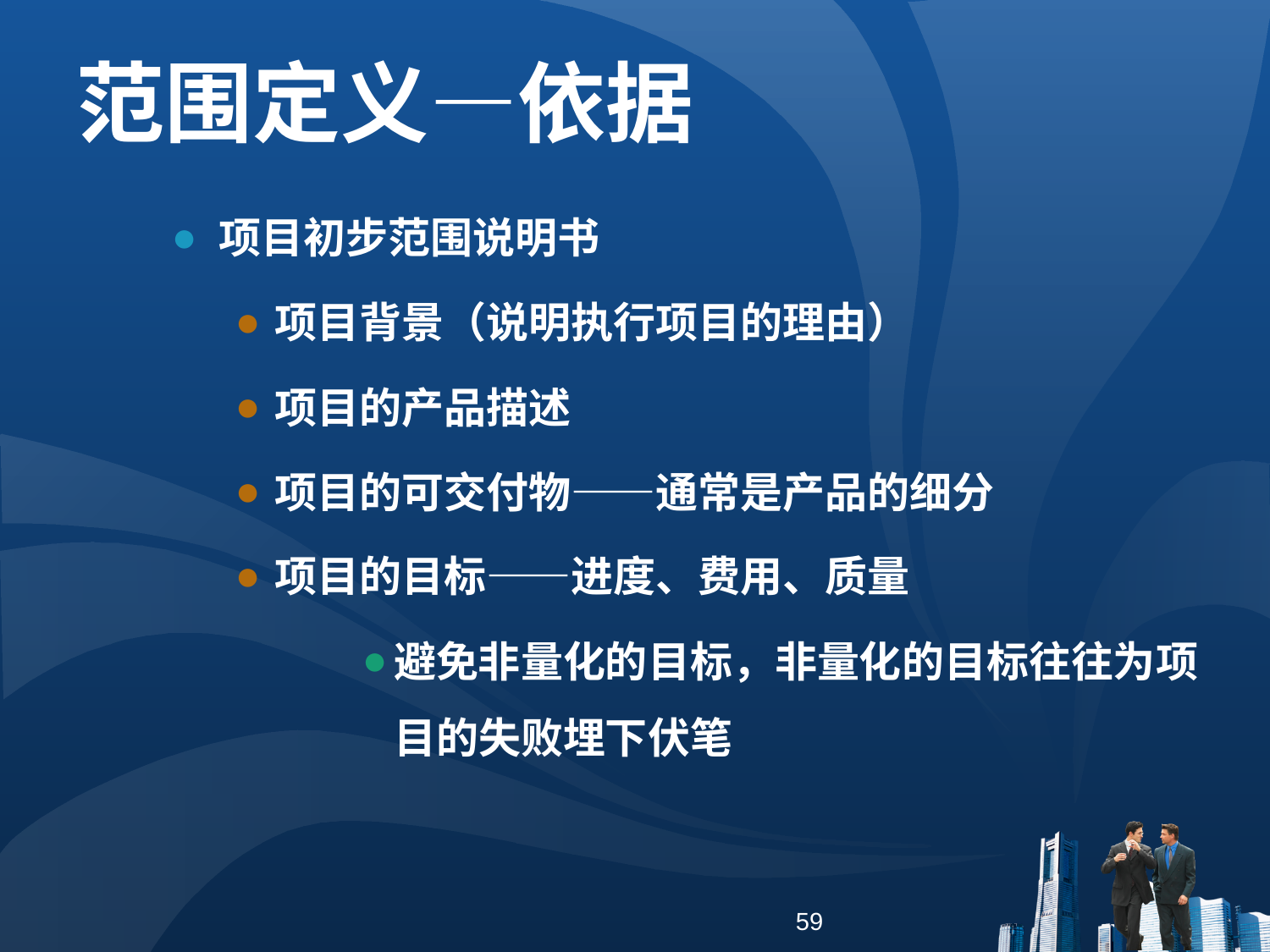

范围定义—依据
项目初步范围说明书
项目背景（说明执行项目的理由）
项目的产品描述
项目的可交付物——通常是产品的细分
项目的目标——进度、费用、质量
避免非量化的目标，非量化的目标往往为项目的失败埋下伏笔

59